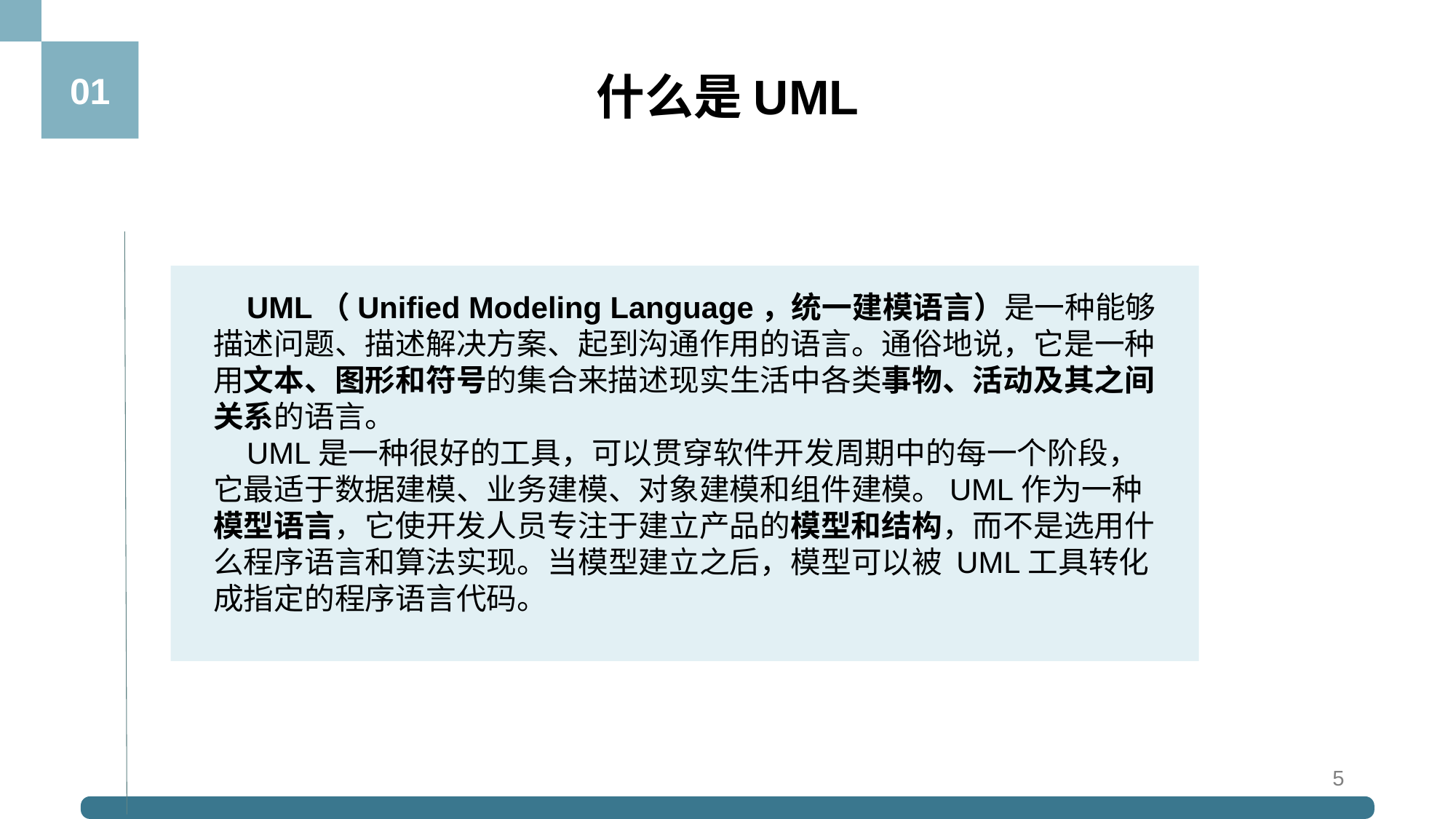

01
什么是UML
    UML（Unified Modeling Language，统一建模语言）是一种能够描述问题、描述解决方案、起到沟通作用的语言。通俗地说，它是一种用文本、图形和符号的集合来描述现实生活中各类事物、活动及其之间关系的语言。
    UML是一种很好的工具，可以贯穿软件开发周期中的每一个阶段，它最适于数据建模、业务建模、对象建模和组件建模。UML作为一种模型语言，它使开发人员专注于建立产品的模型和结构，而不是选用什么程序语言和算法实现。当模型建立之后，模型可以被 UML工具转化成指定的程序语言代码。

5